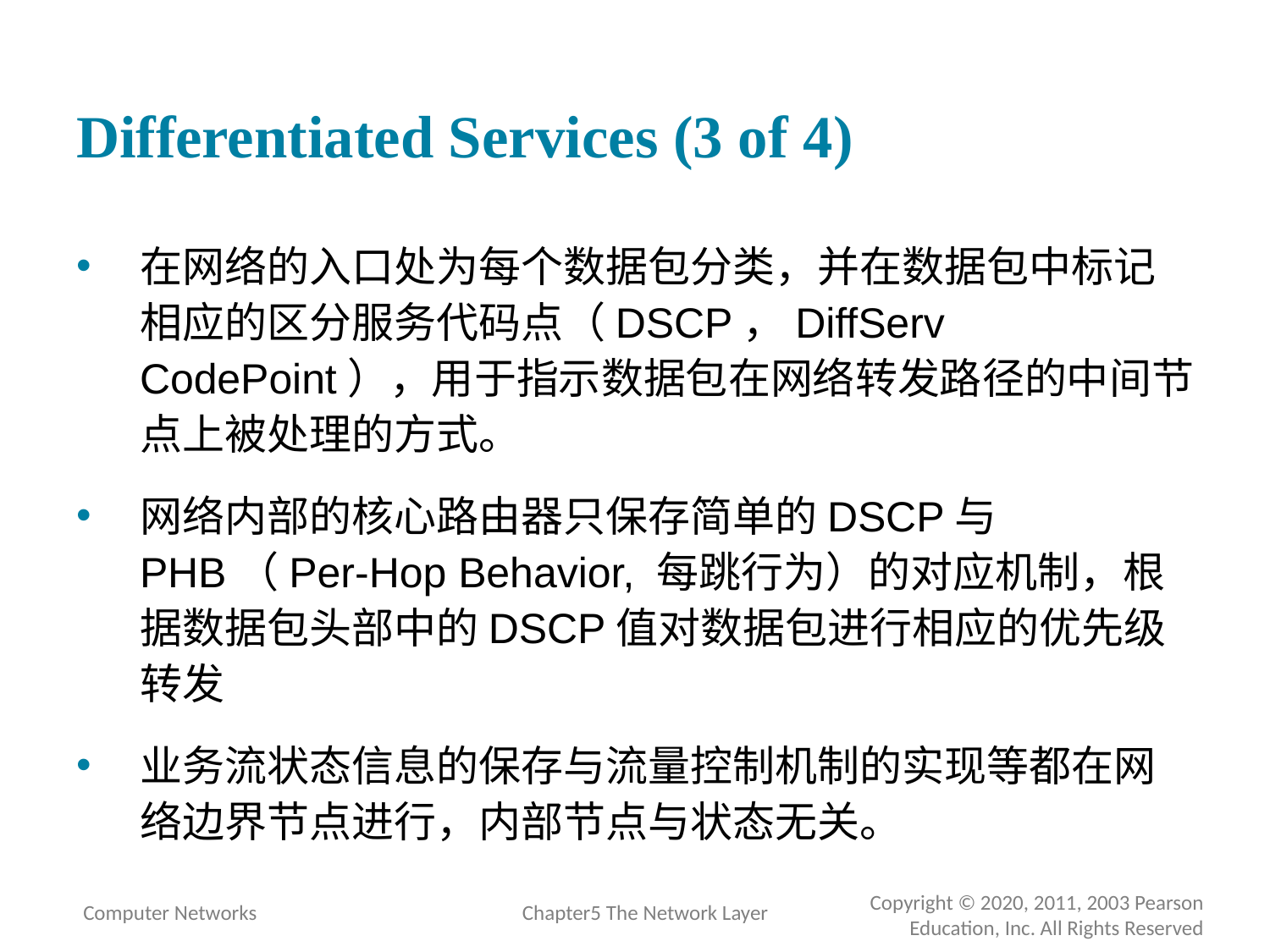

# Differentiated Services (3 of 4)
在网络的入口处为每个数据包分类，并在数据包中标记相应的区分服务代码点（DSCP，DiffServ CodePoint），用于指示数据包在网络转发路径的中间节点上被处理的方式。
网络内部的核心路由器只保存简单的DSCP与PHB（Per-Hop Behavior, 每跳行为）的对应机制，根据数据包头部中的DSCP值对数据包进行相应的优先级转发
业务流状态信息的保存与流量控制机制的实现等都在网络边界节点进行，内部节点与状态无关。